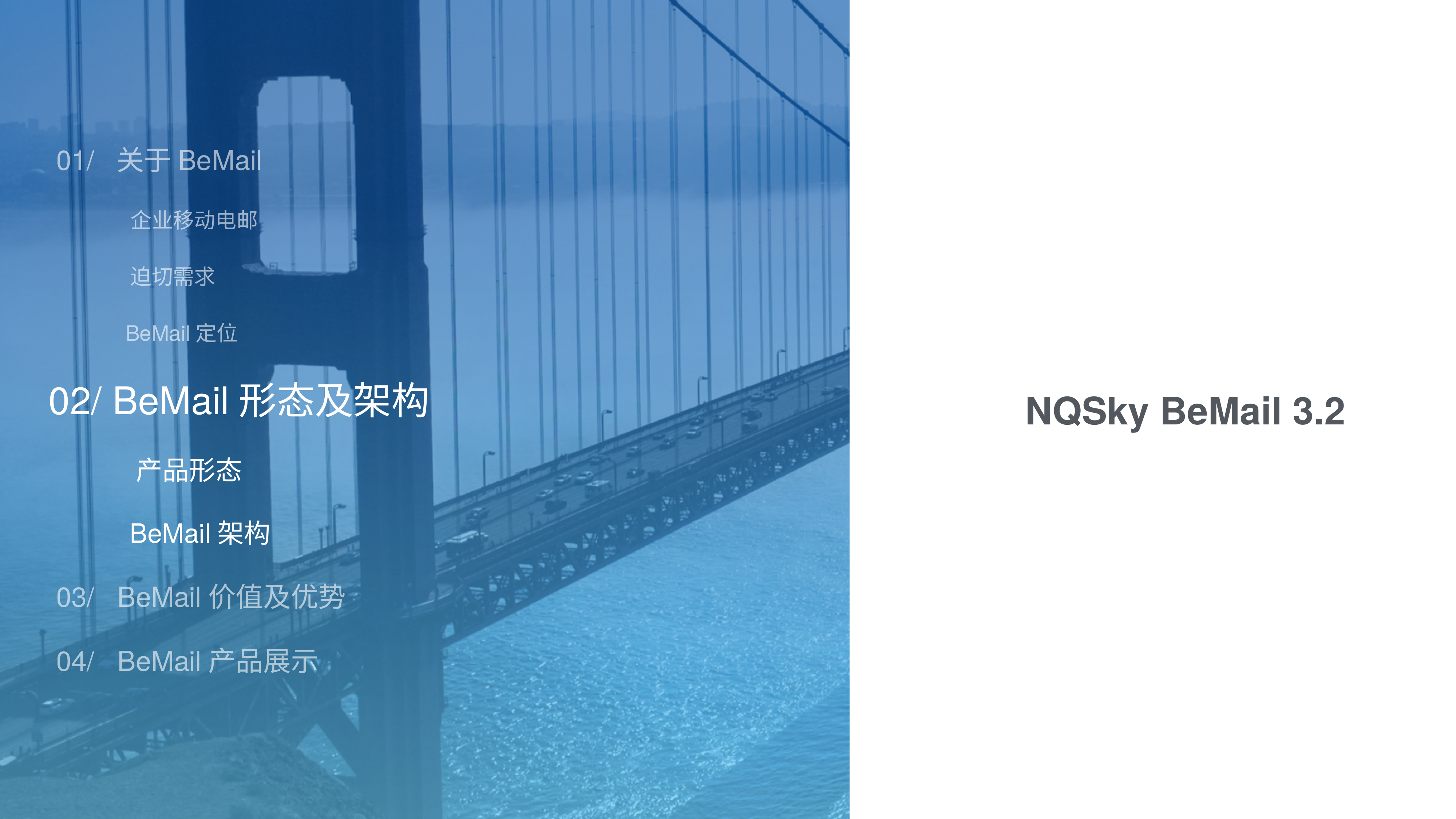

01/  关于BeMail
             企业移动电邮
             迫切需求
             BeMail定位
02/ BeMail形态及架构
           产品形态
           BeMail架构
 03/   BeMail价值及优势
 04/   BeMail产品展示
# NQSky BeMail 3.2